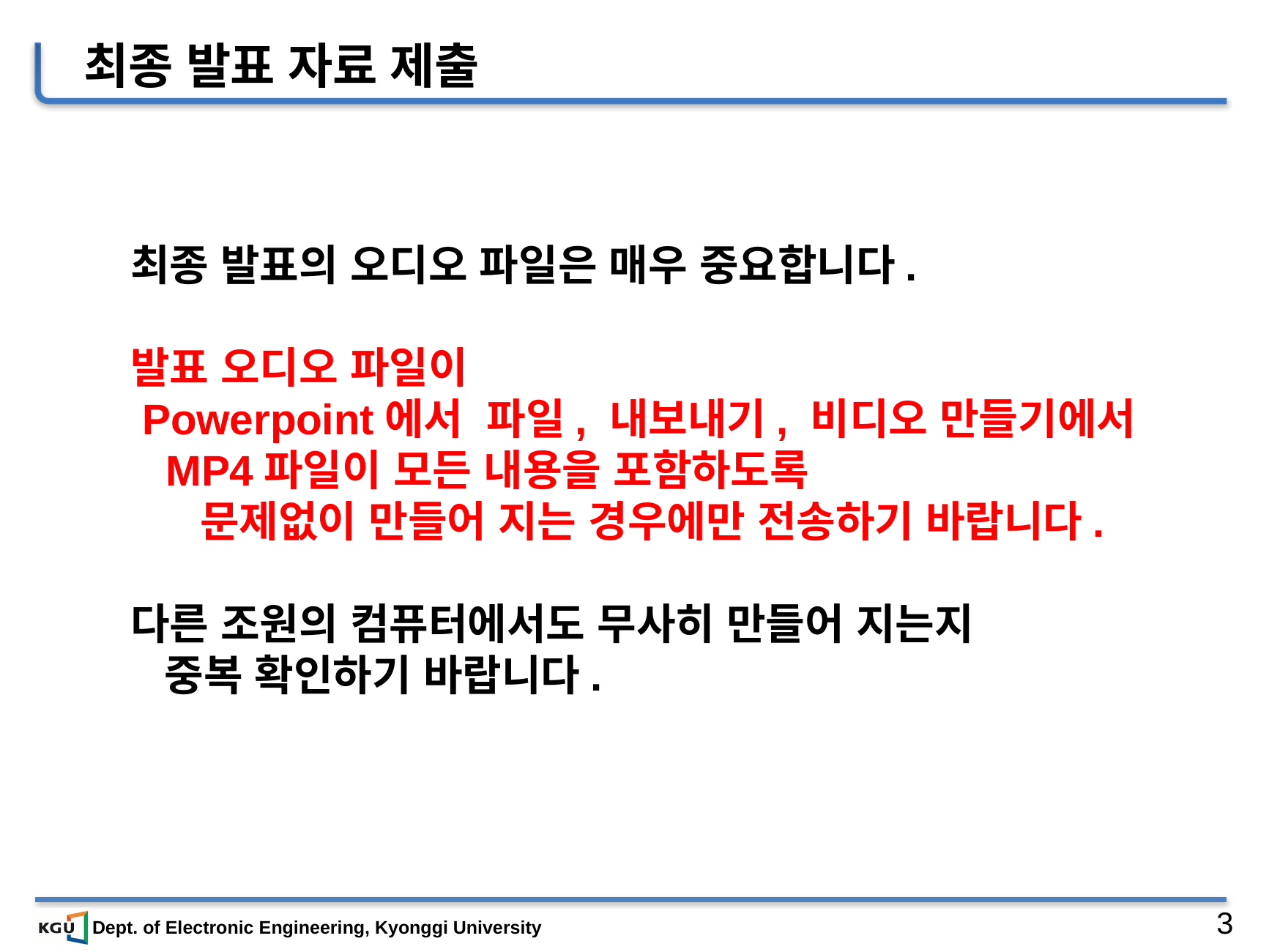

최종 발표 자료 제출

최종 발표의 오디오 파일은 매우 중요합니다.

발표 오디오 파일이
 Powerpoint에서  파일, 내보내기, 비디오 만들기에서
   MP4파일이 모든 내용을 포함하도록
     문제없이 만들어 지는 경우에만 전송하기 바랍니다.

다른 조원의 컴퓨터에서도 무사히 만들어 지는지
  중복 확인하기 바랍니다.